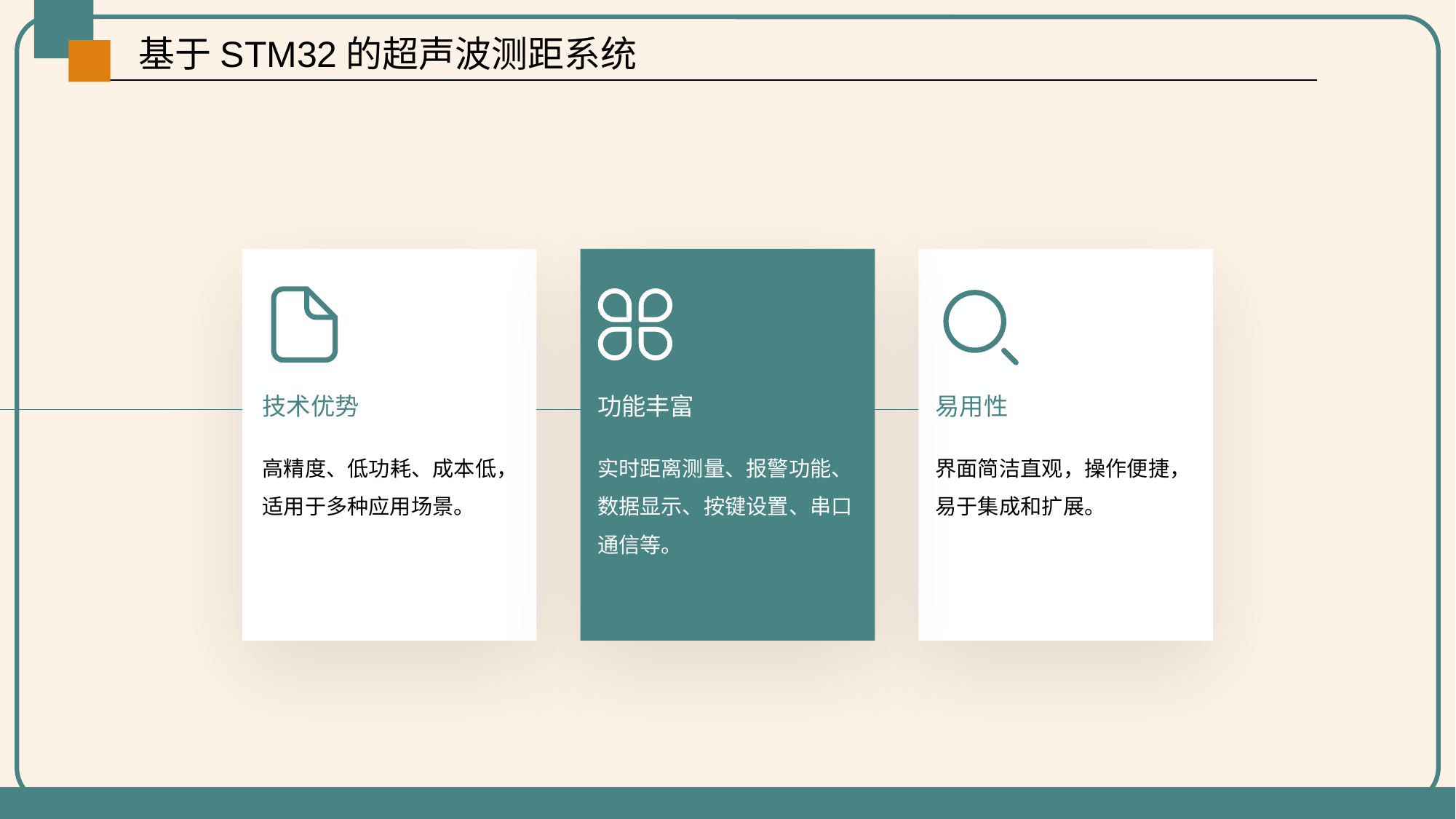

基于STM32的超声波测距系统

技术优势
功能丰富
易用性
高精度、低功耗、成本低，适用于多种应用场景。
实时距离测量、报警功能、数据显示、按键设置、串口通信等。
界面简洁直观，操作便捷，易于集成和扩展。